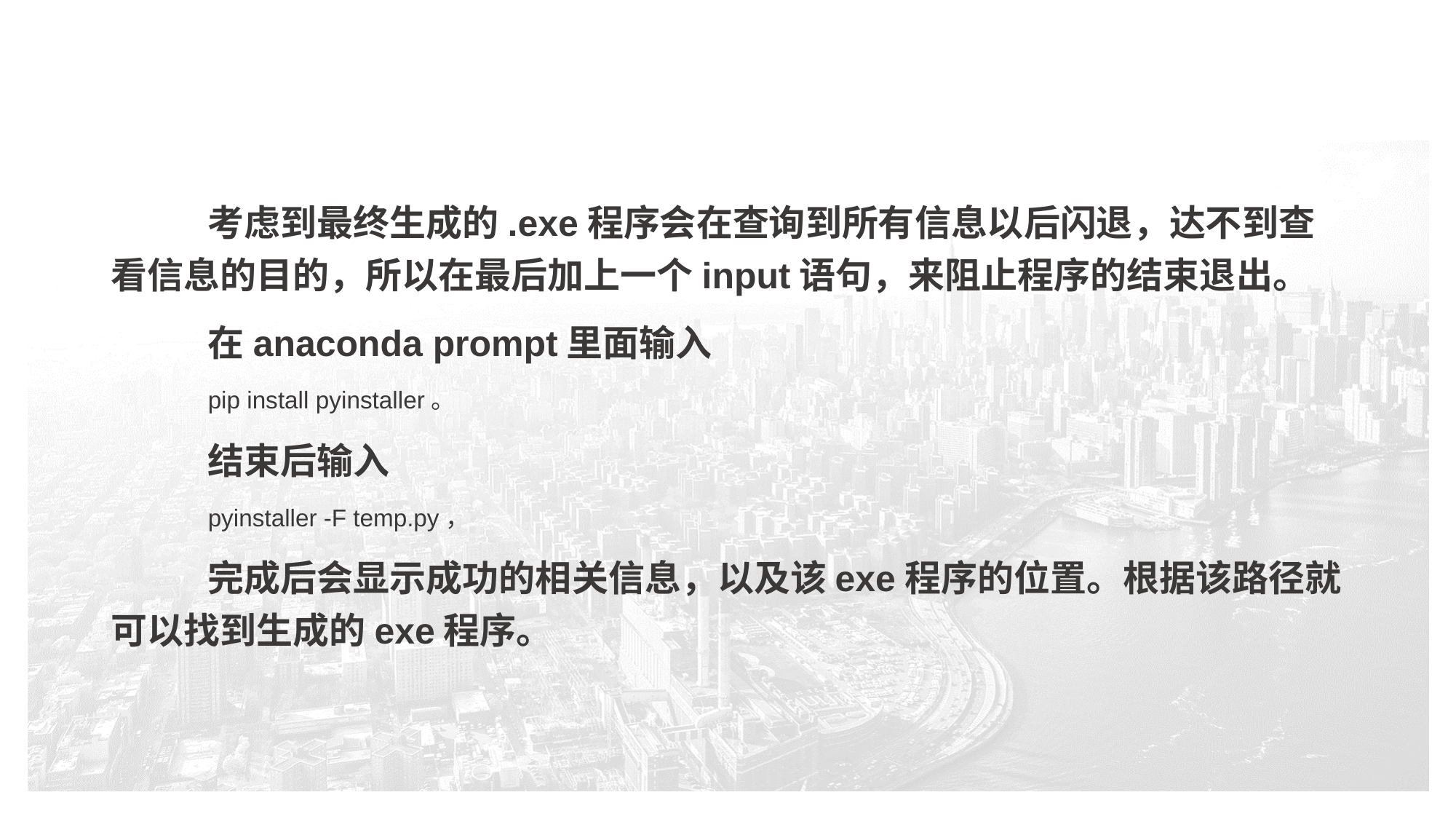

input("请输入任意字符结束查询：")

考虑到最终生成的.exe程序会在查询到所有信息以后闪退，达不到查看信息的目的，所以在最后加上一个input语句，来阻止程序的结束退出。
在anaconda prompt里面输入
pip install pyinstaller。
结束后输入
pyinstaller -F temp.py，
完成后会显示成功的相关信息，以及该exe程序的位置。根据该路径就可以找到生成的exe程序。